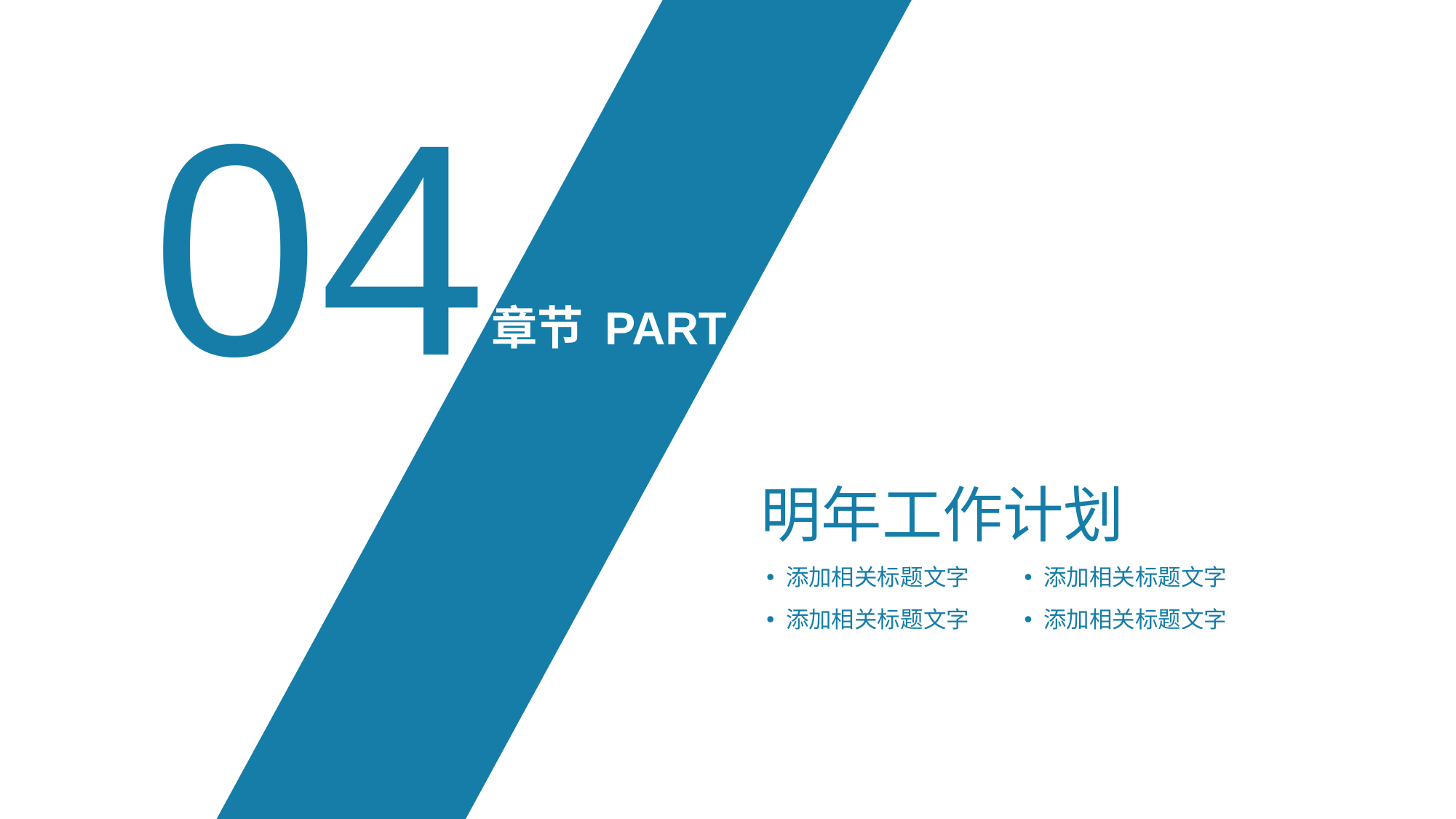

04
章节 PART
明年工作计划
添加相关标题文字
添加相关标题文字
添加相关标题文字
添加相关标题文字